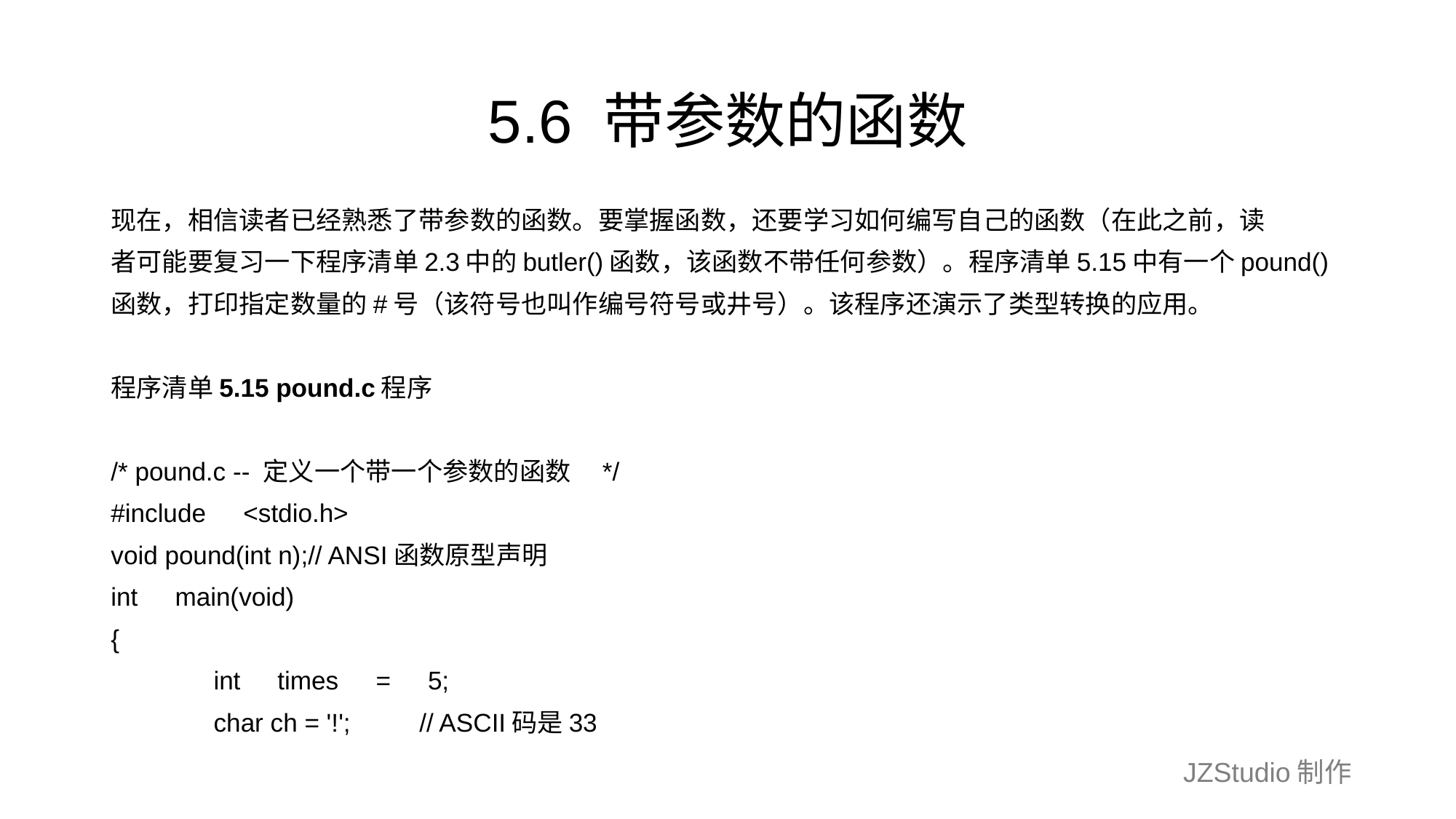

# 5.6 带参数的函数
现在，相信读者已经熟悉了带参数的函数。要掌握函数，还要学习如何编写自己的函数（在此之前，读
者可能要复习一下程序清单2.3中的butler()函数，该函数不带任何参数）。程序清单5.15中有一个pound()
函数，打印指定数量的#号（该符号也叫作编号符号或井号）。该程序还演示了类型转换的应用。

程序清单5.15 pound.c程序

/* pound.c -- 定义一个带一个参数的函数　*/
#include　<stdio.h>
void pound(int n);// ANSI函数原型声明
int　main(void)
{
	int　times　=　5;
	char ch = '!';　　 // ASCII码是33